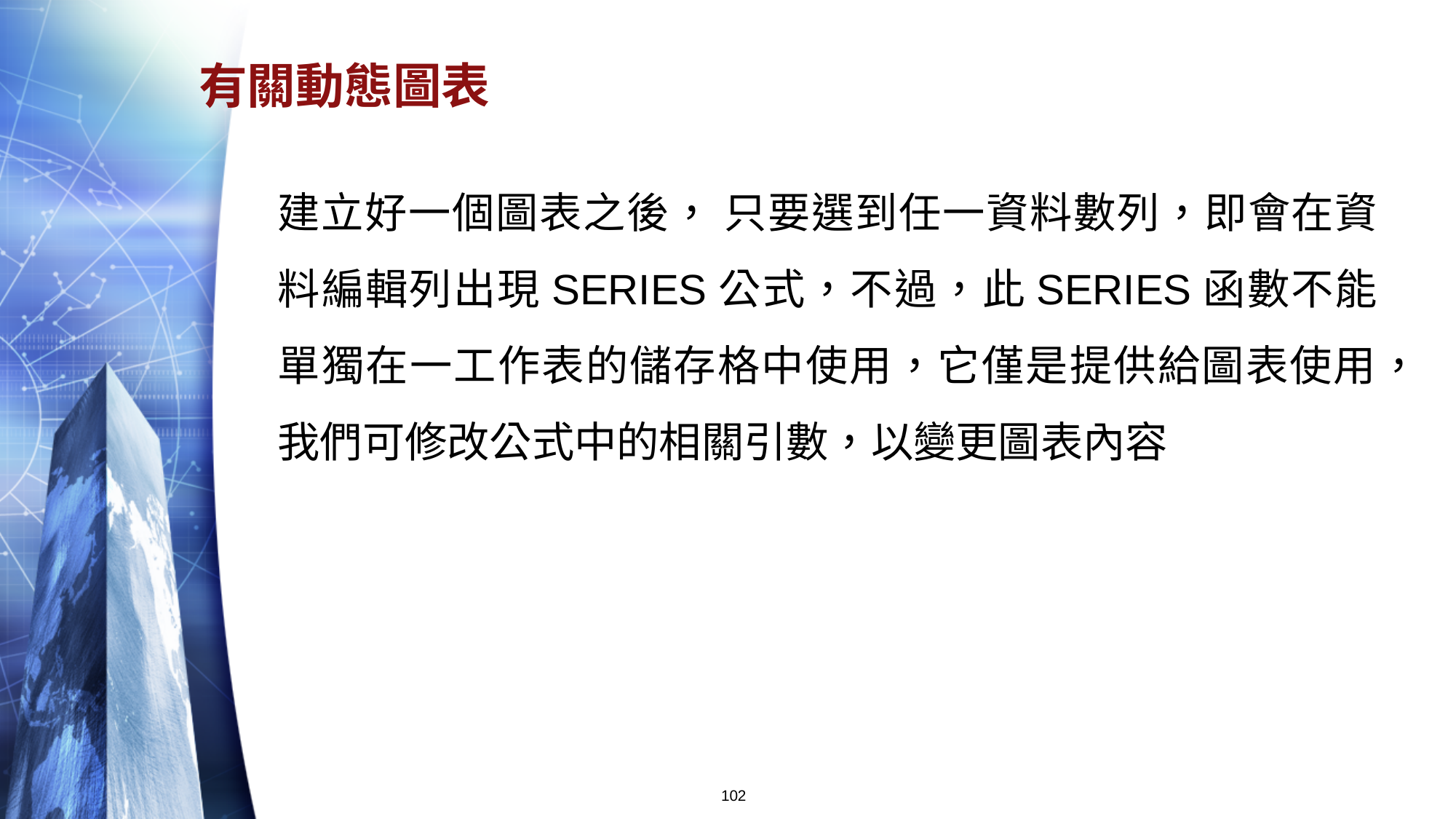

# 有關動態圖表
建立好一個圖表之後， 只要選到任一資料數列，即會在資料編輯列出現SERIES公式，不過，此SERIES函數不能單獨在一工作表的儲存格中使用，它僅是提供給圖表使用，我們可修改公式中的相關引數，以變更圖表內容
102